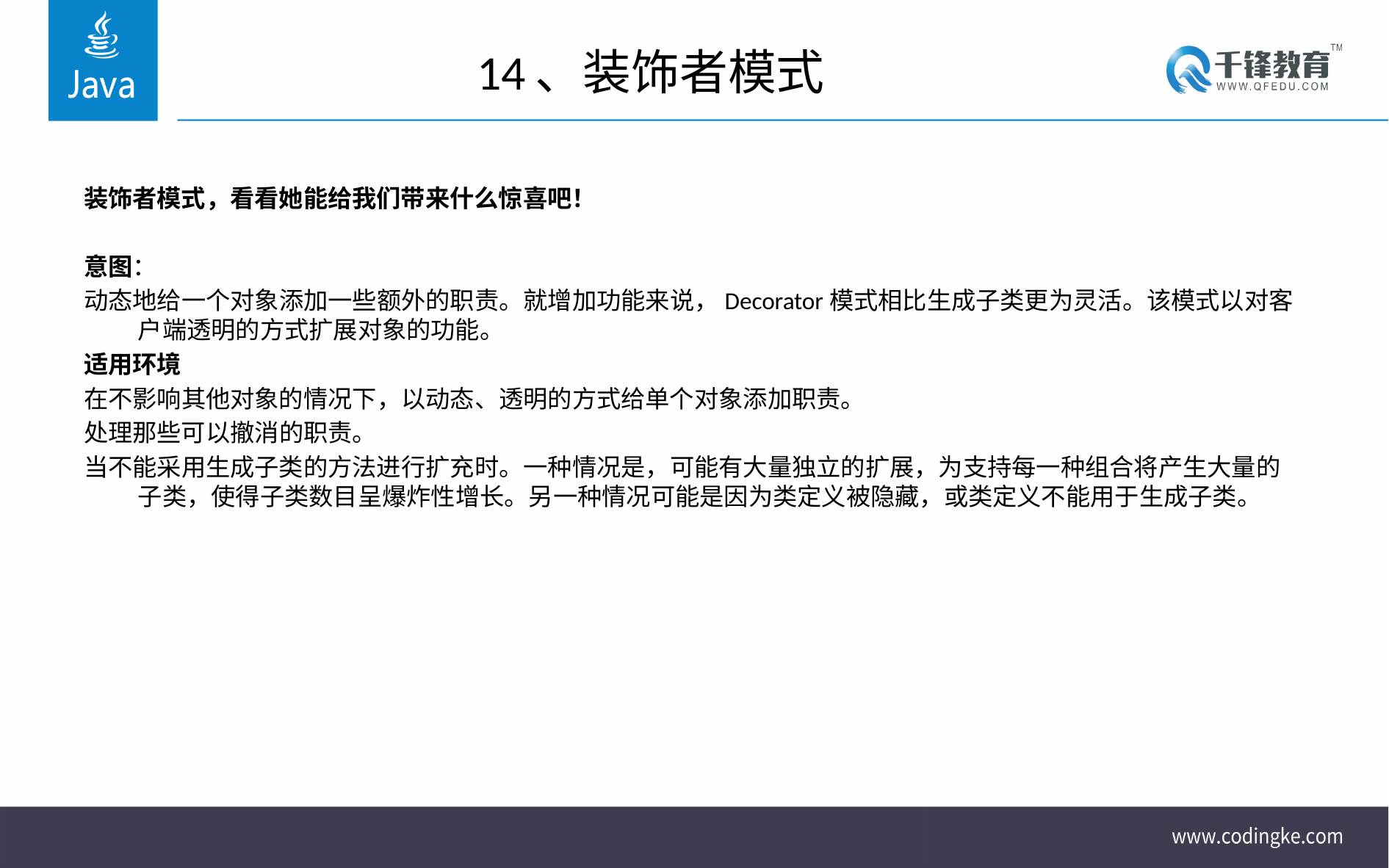

# 14、装饰者模式
装饰者模式，看看她能给我们带来什么惊喜吧！

意图：
动态地给一个对象添加一些额外的职责。就增加功能来说，Decorator模式相比生成子类更为灵活。该模式以对客户端透明的方式扩展对象的功能。
适用环境
在不影响其他对象的情况下，以动态、透明的方式给单个对象添加职责。
处理那些可以撤消的职责。
当不能采用生成子类的方法进行扩充时。一种情况是，可能有大量独立的扩展，为支持每一种组合将产生大量的子类，使得子类数目呈爆炸性增长。另一种情况可能是因为类定义被隐藏，或类定义不能用于生成子类。